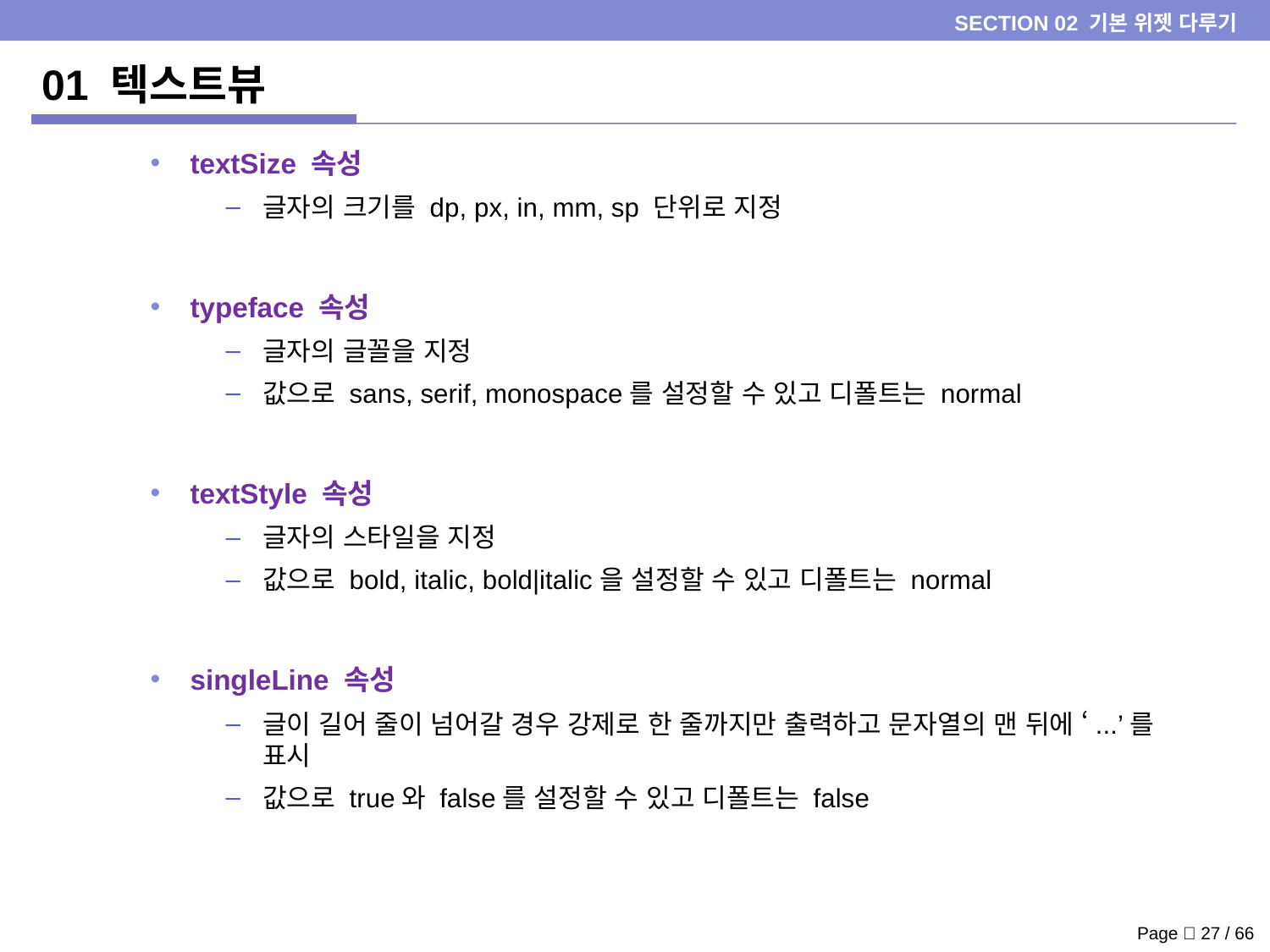

SECTION 02 기본 위젯 다루기
# 01 텍스트뷰
textSize 속성
글자의 크기를 dp, px, in, mm, sp 단위로 지정

typeface 속성
글자의 글꼴을 지정
값으로 sans, serif, monospace를 설정할 수 있고 디폴트는 normal

textStyle 속성
글자의 스타일을 지정
값으로 bold, italic, bold|italic을 설정할 수 있고 디폴트는 normal

singleLine 속성
글이 길어 줄이 넘어갈 경우 강제로 한 줄까지만 출력하고 문자열의 맨 뒤에 ‘...’를 표시
값으로 true와 false를 설정할 수 있고 디폴트는 false